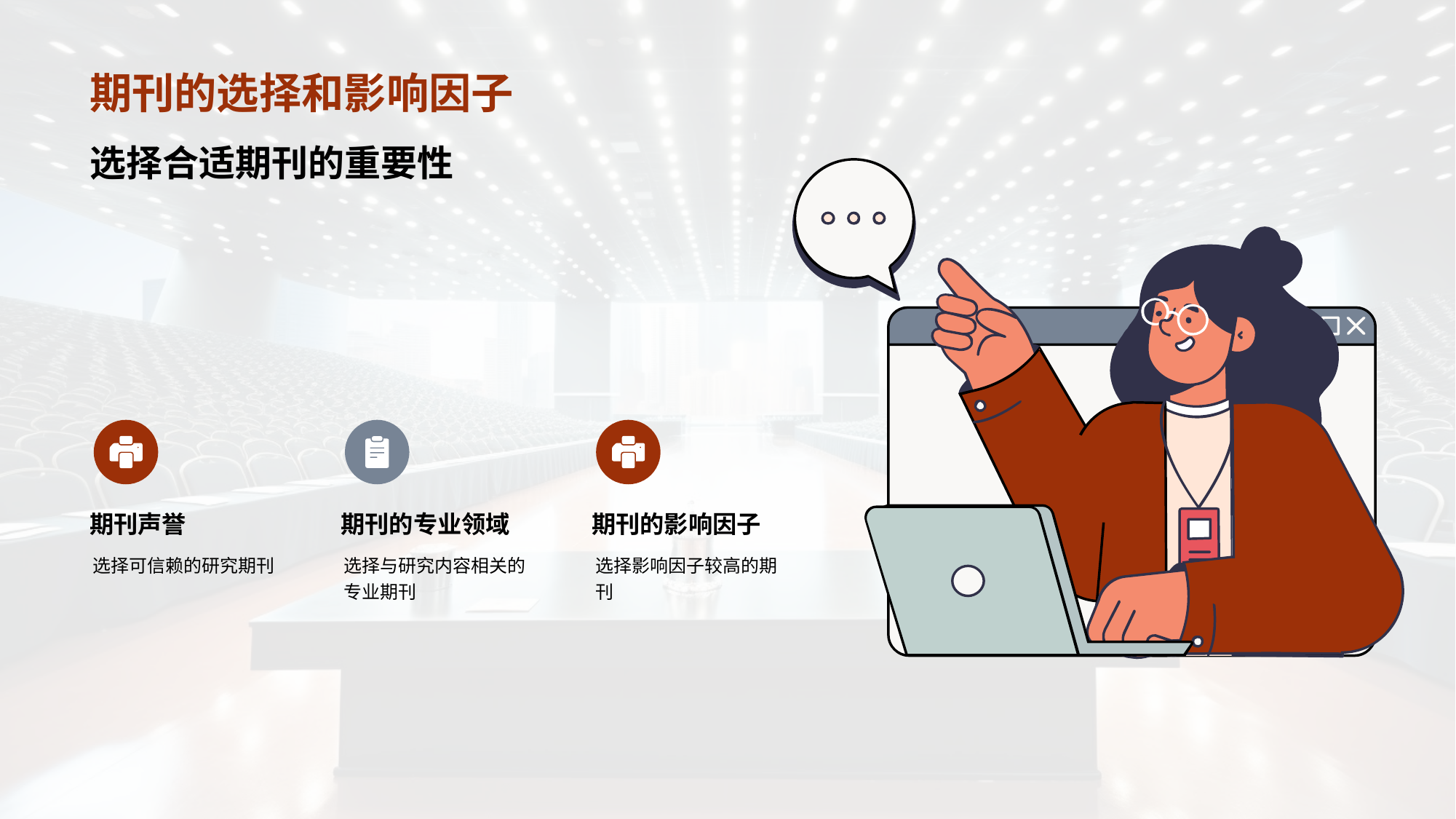

# 期刊的选择和影响因子
选择合适期刊的重要性

期刊声誉
选择可信赖的研究期刊

期刊的专业领域
选择与研究内容相关的专业期刊

期刊的影响因子
选择影响因子较高的期刊